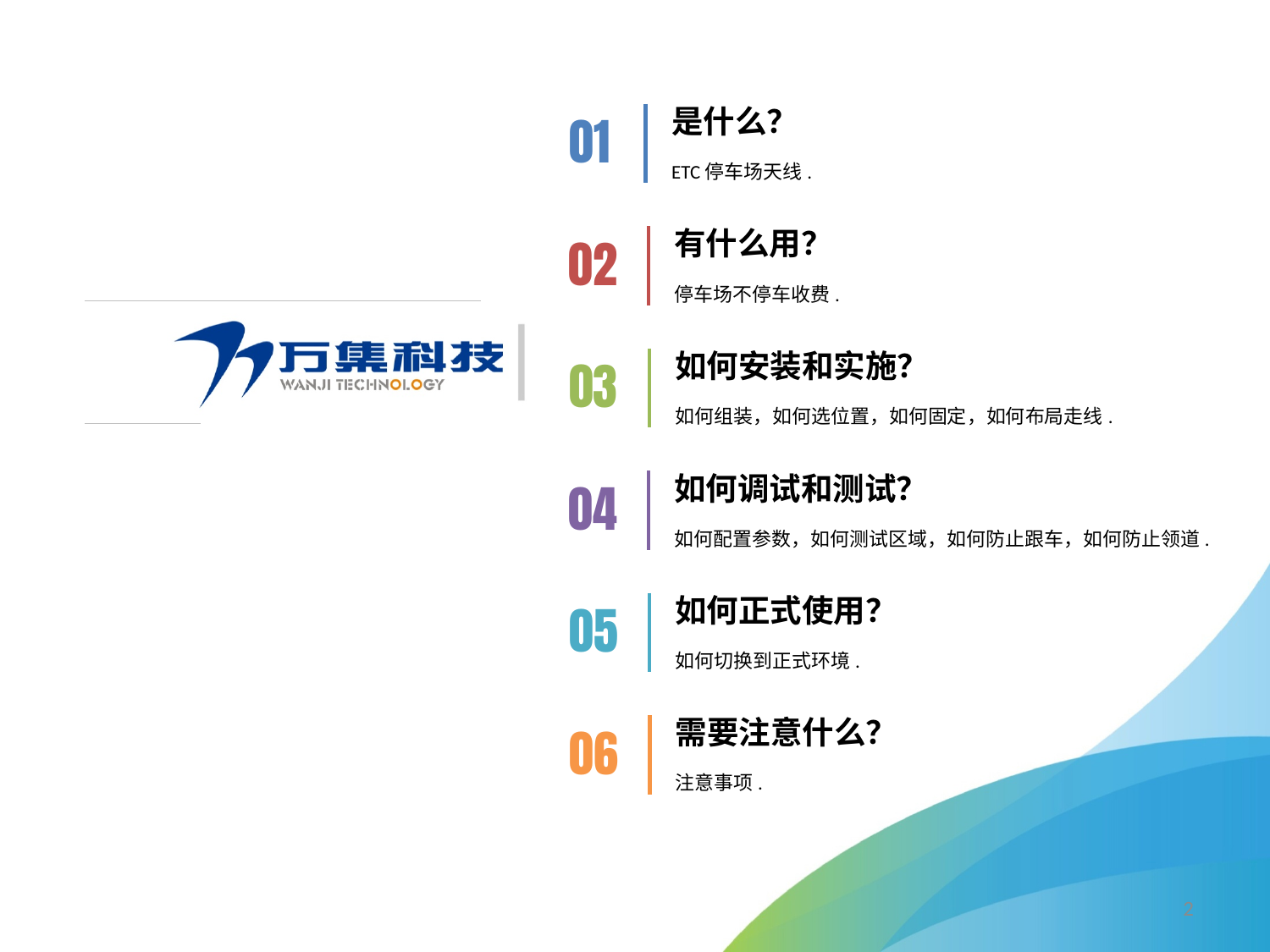

是什么？
01
ETC停车场天线.
有什么用？
02
停车场不停车收费.
如何安装和实施？
03
如何组装，如何选位置，如何固定，如何布局走线.
如何调试和测试？
04
如何配置参数，如何测试区域，如何防止跟车，如何防止领道.
如何正式使用？
05
如何切换到正式环境.
需要注意什么？
06
注意事项.
2